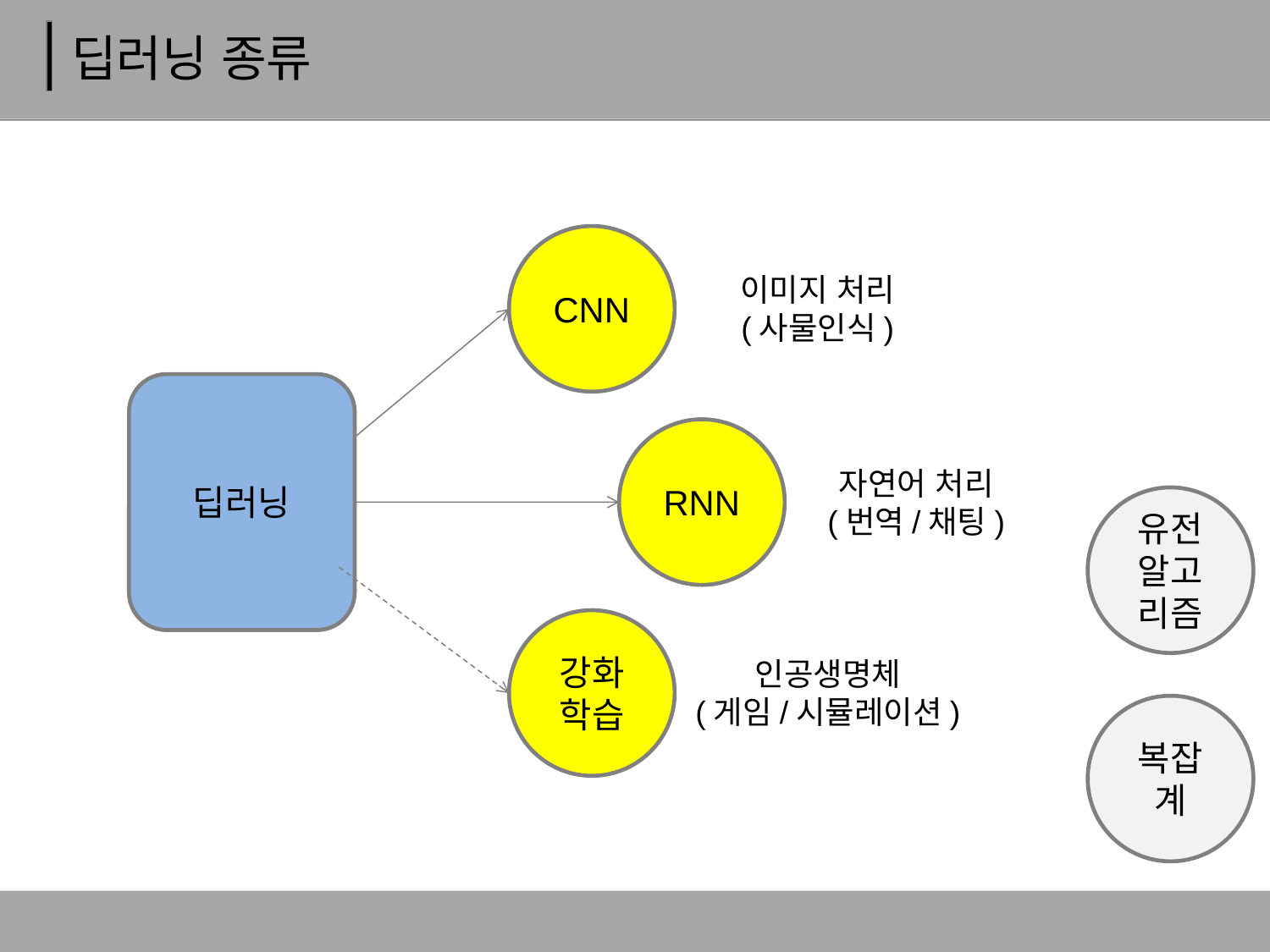

# 딥러닝 종류
CNN
이미지 처리
(사물인식)
딥러닝
RNN
자연어 처리
(번역/채팅)
유전
알고리즘
강화학습
인공생명체
(게임/시뮬레이션)
복잡계